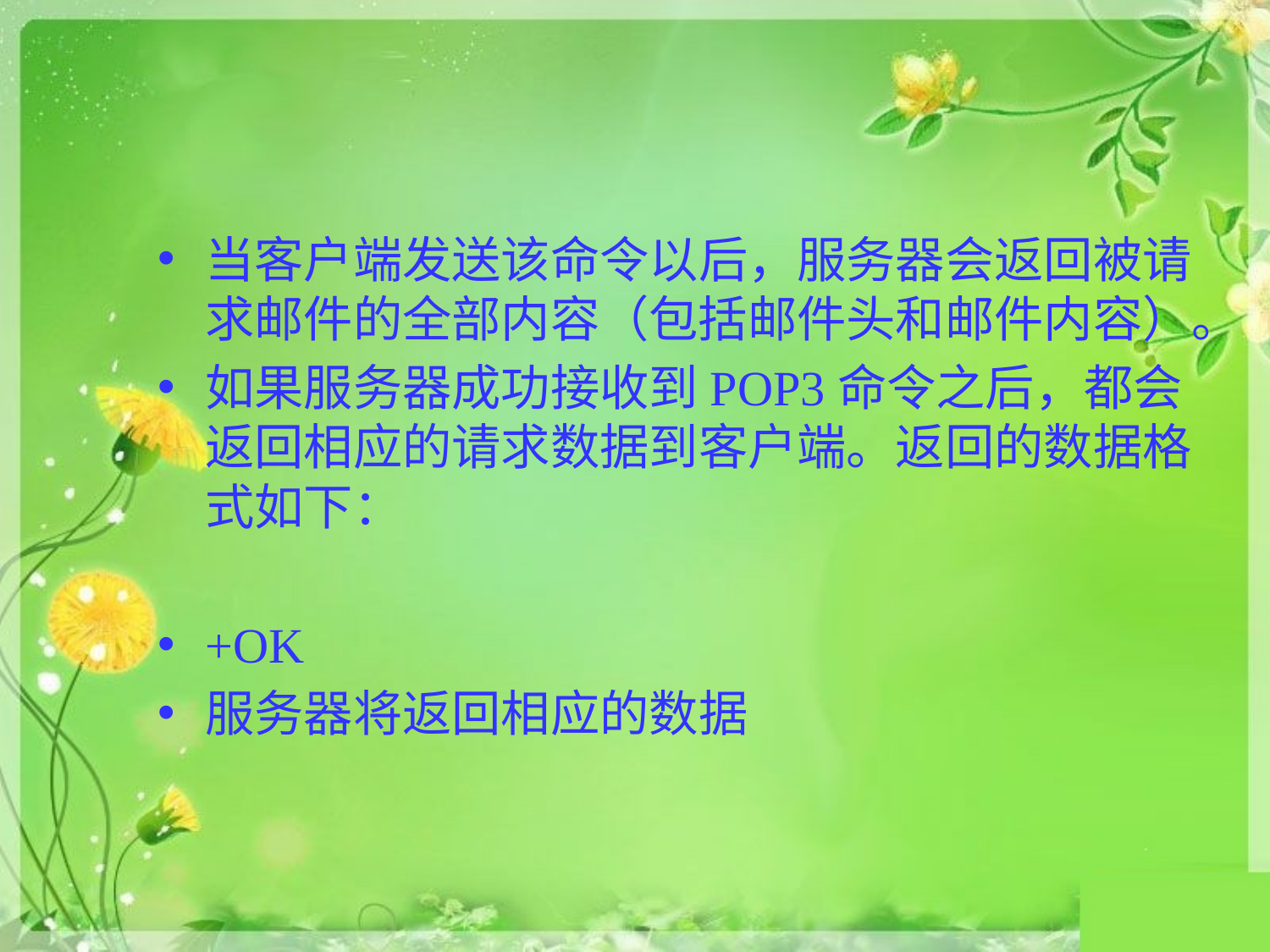

#
当客户端发送该命令以后，服务器会返回被请求邮件的全部内容（包括邮件头和邮件内容）。
如果服务器成功接收到POP3命令之后，都会返回相应的请求数据到客户端。返回的数据格式如下：

+OK
服务器将返回相应的数据